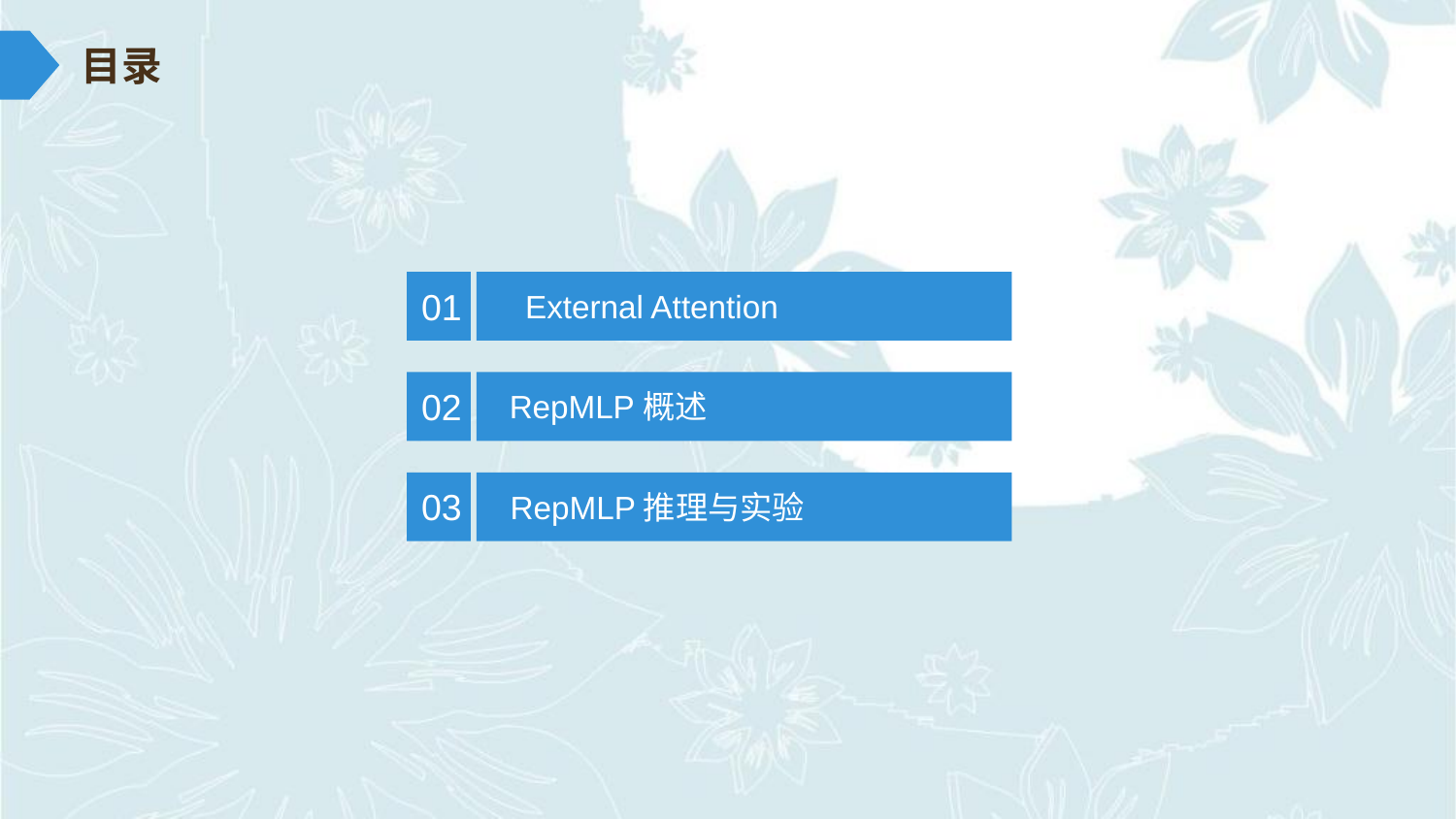

目录

External Attention
01

RepMLP概述
02

RepMLP推理与实验
03